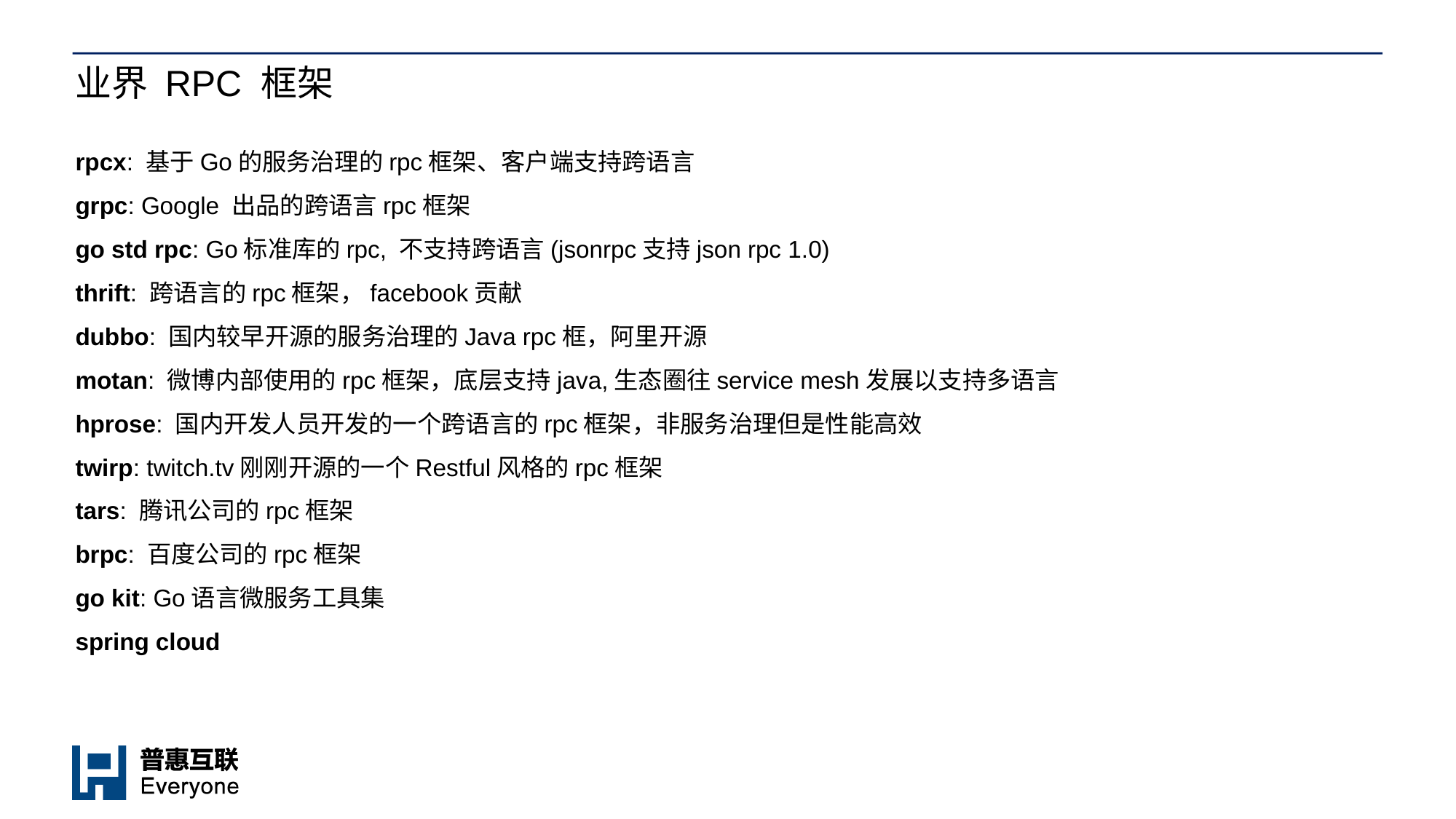

# 业界 RPC 框架
rpcx: 基于Go的服务治理的rpc框架、客户端支持跨语言
grpc: Google 出品的跨语言rpc框架
go std rpc: Go标准库的rpc, 不支持跨语言(jsonrpc支持json rpc 1.0)
thrift: 跨语言的rpc框架，facebook贡献
dubbo: 国内较早开源的服务治理的Java rpc框，阿里开源
motan: 微博内部使用的rpc框架，底层支持java,生态圈往service mesh发展以支持多语言
hprose: 国内开发人员开发的一个跨语言的rpc框架，非服务治理但是性能高效
twirp: twitch.tv刚刚开源的一个Restful风格的rpc框架
tars: 腾讯公司的rpc框架
brpc: 百度公司的rpc框架
go kit: Go语言微服务工具集
spring cloud